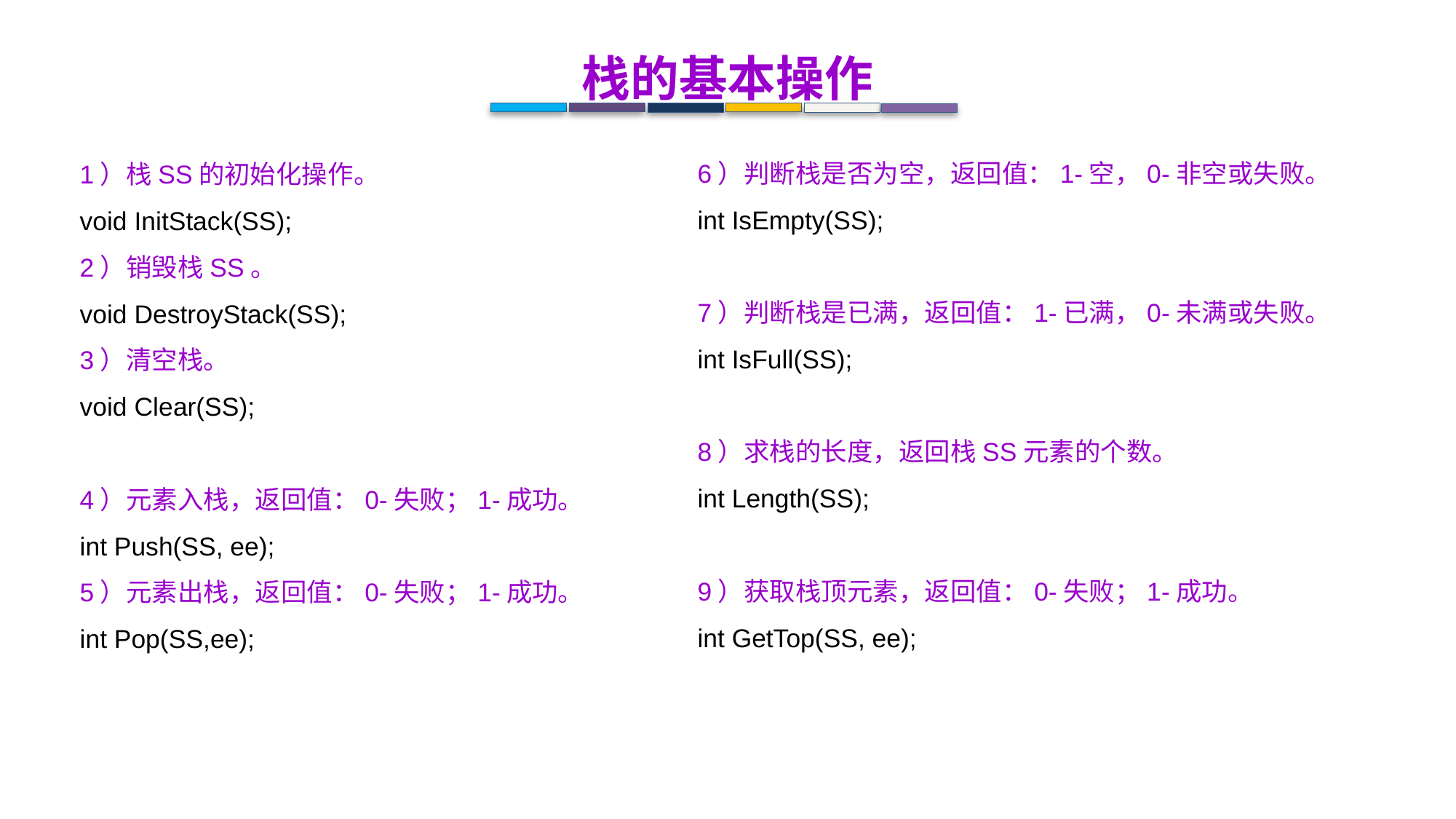

栈的基本操作

6）判断栈是否为空，返回值：1-空，0-非空或失败。
int IsEmpty(SS);

7）判断栈是已满，返回值：1-已满，0-未满或失败。
int IsFull(SS);

8）求栈的长度，返回栈SS元素的个数。
int Length(SS);

9）获取栈顶元素，返回值：0-失败；1-成功。
int GetTop(SS, ee);
1）栈SS的初始化操作。
void InitStack(SS);
2）销毁栈SS。
void DestroyStack(SS);
3）清空栈。
void Clear(SS);

4）元素入栈，返回值：0-失败；1-成功。
int Push(SS, ee);
5）元素出栈，返回值：0-失败；1-成功。
int Pop(SS,ee);